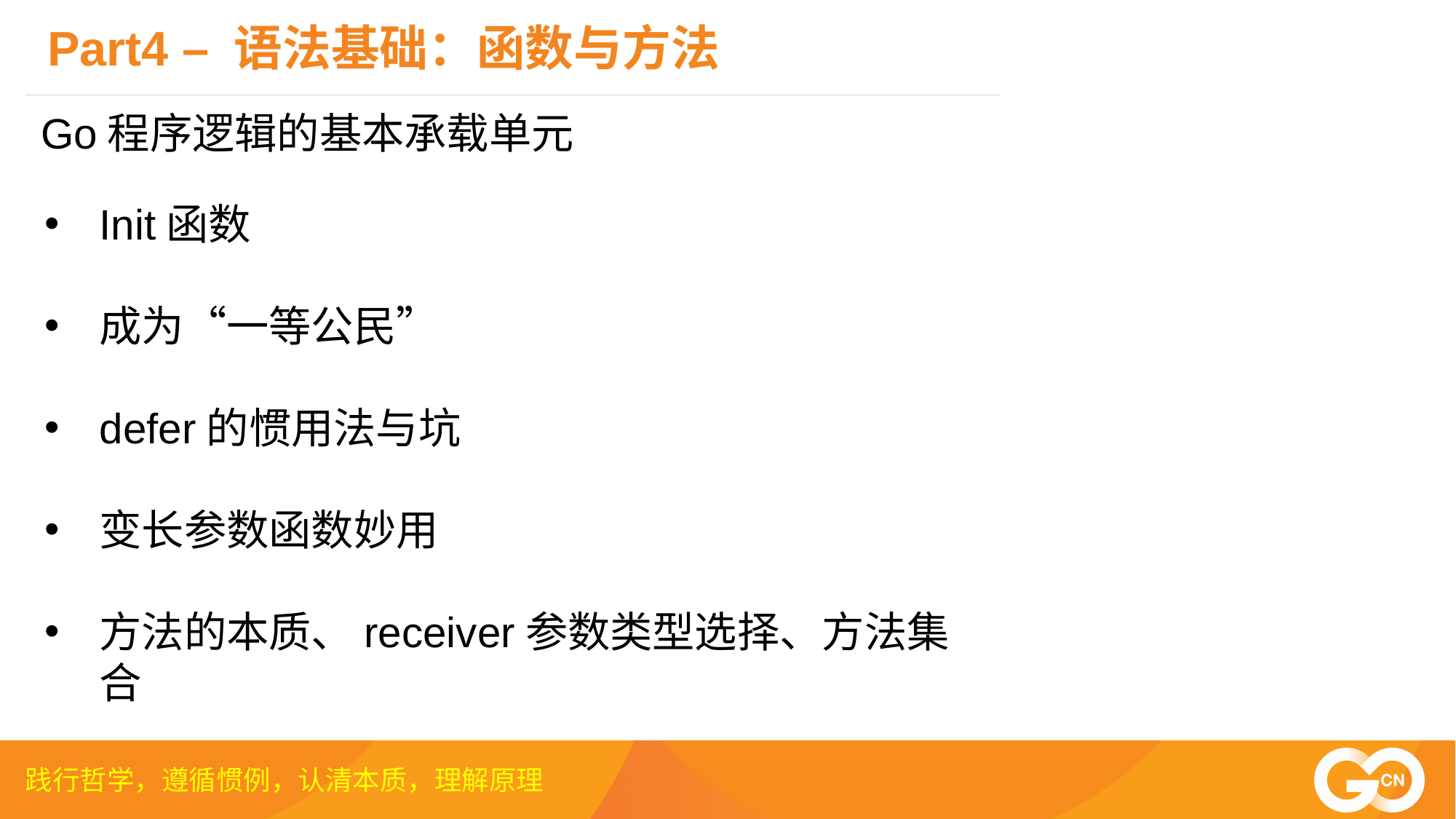

Part4 – 语法基础：函数与方法
Go程序逻辑的基本承载单元

Init函数

成为“一等公民”

defer的惯用法与坑

变长参数函数妙用

方法的本质、receiver参数类型选择、方法集合
践行哲学，遵循惯例，认清本质，理解原理